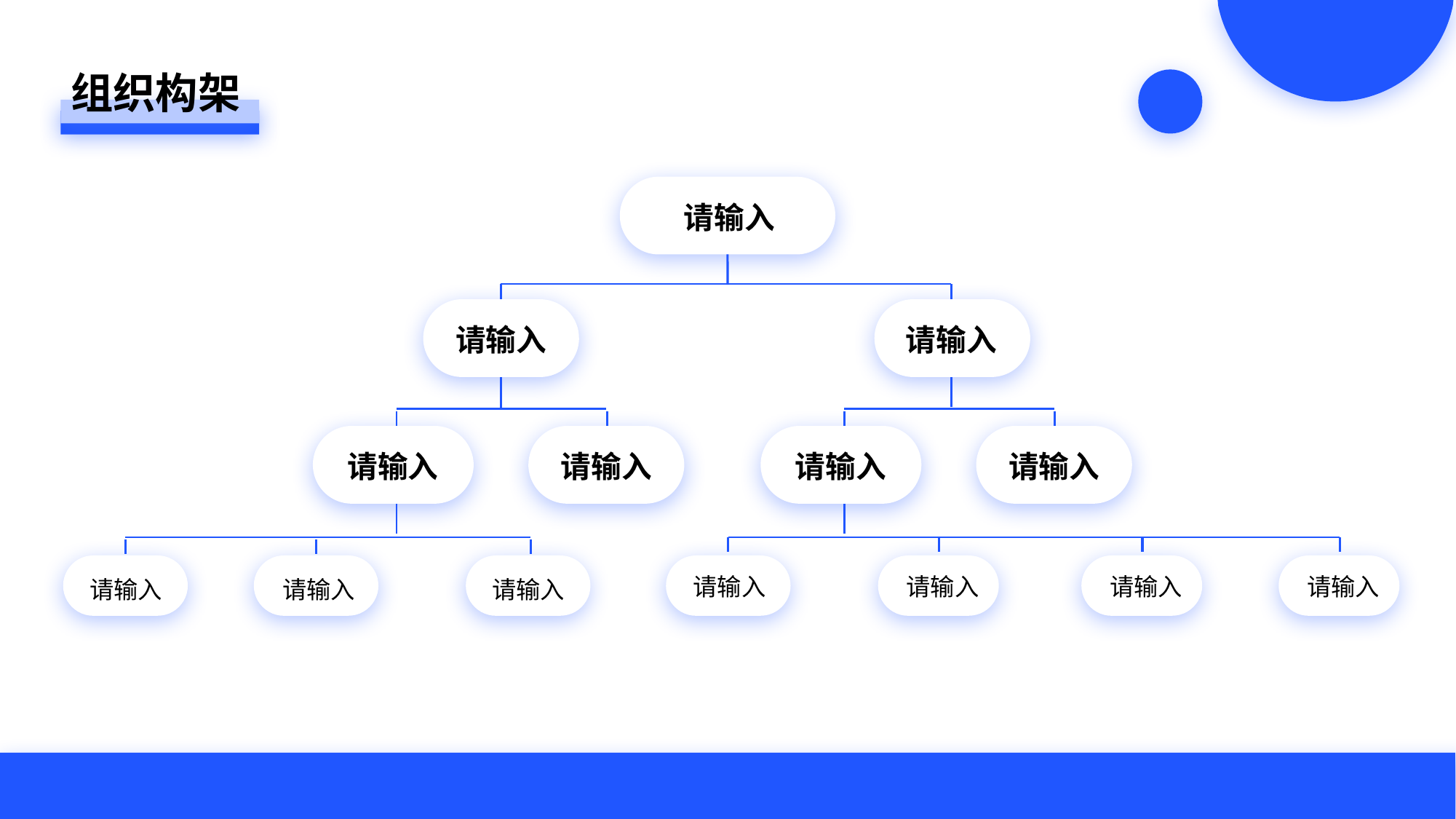

组织构架

请输入

请输入
请输入

请输入
请输入
请输入
请输入

请输入
请输入
请输入
请输入
请输入
请输入
请输入